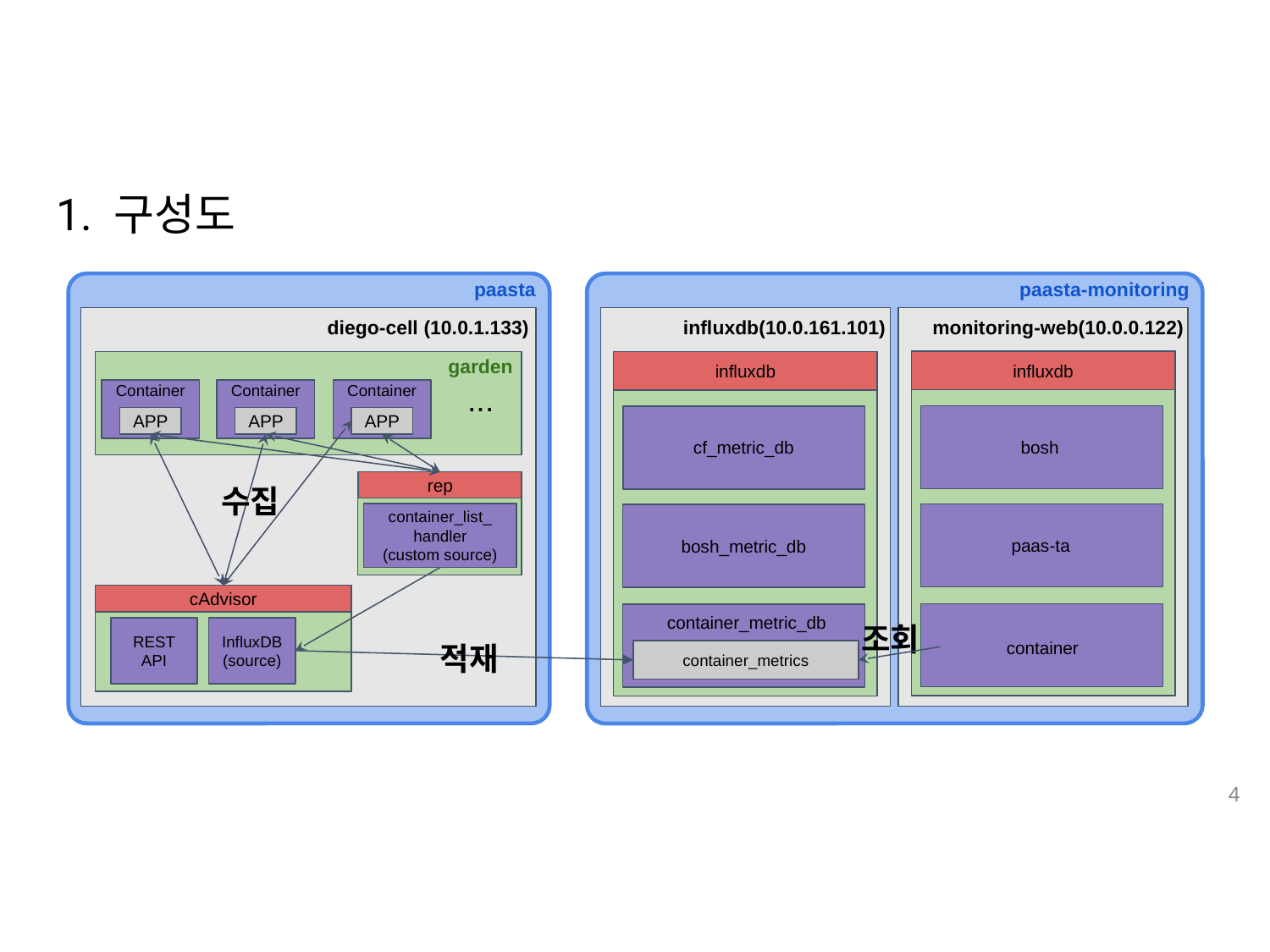

# 1. 구성도
paasta
paasta-monitoring

monitoring-web(10.0.0.122)
diego-cell (10.0.1.133)
influxdb(10.0.161.101)

monitoring-web(10.0.0.122)
garden

influxdb

influxdb

container_metrics

Container

APP
Container

APP
Container

APP
...
cf_metric_db
bosh
rep

container_list_
handler
(custom source)
수집
paas-ta
bosh_metric_db
cAdvisor

InfluxDB
(source)
REST
API
container_metric_db
조회
container
적재
4